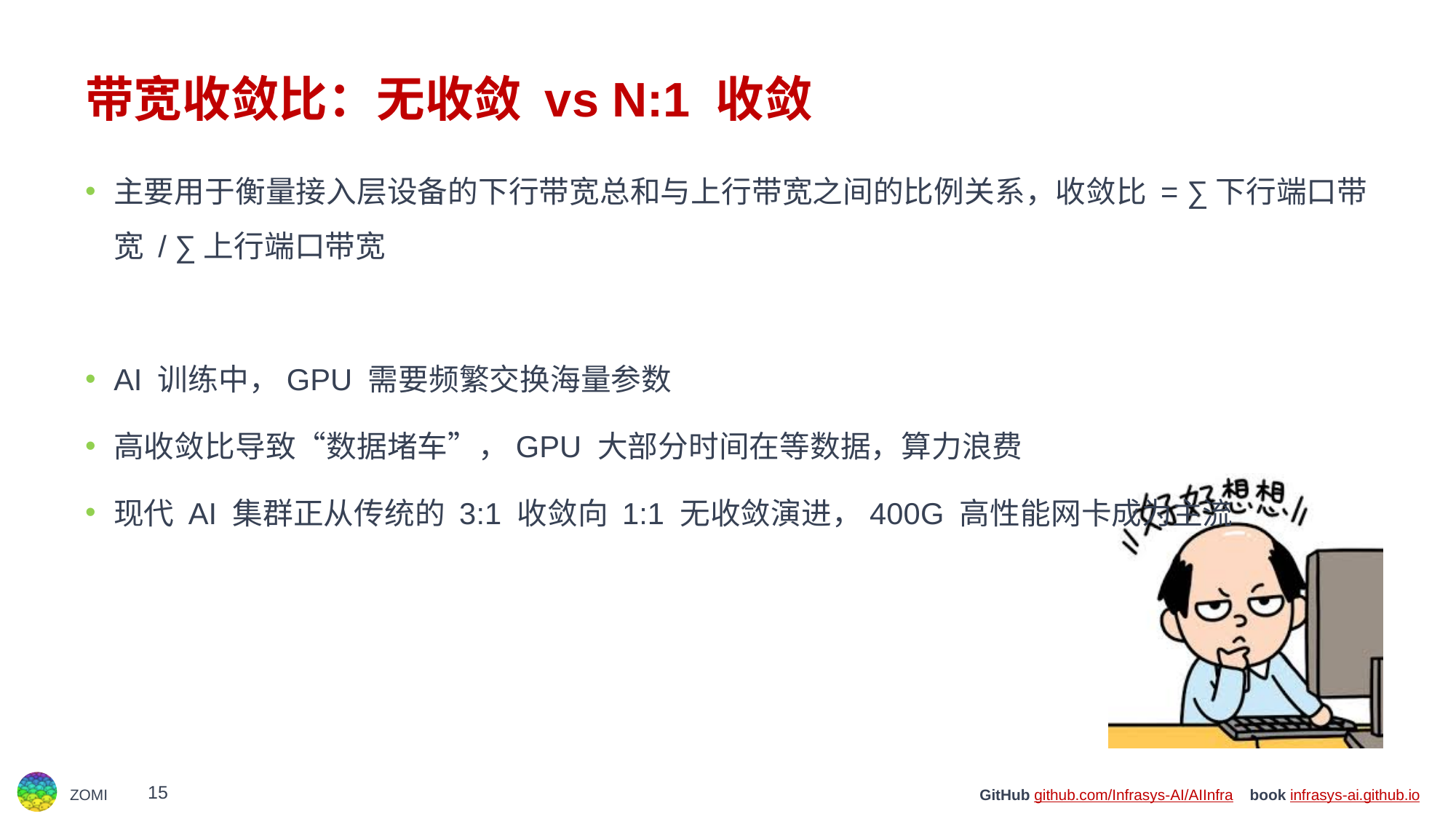

# 带宽收敛比：无收敛 vs N:1 收敛
主要用于衡量接入层设备的下行带宽总和与上行带宽之间的比例关系，收敛比 = ∑下行端口带宽 / ∑上行端口带宽

AI 训练中，GPU 需要频繁交换海量参数
高收敛比导致“数据堵车”，GPU 大部分时间在等数据，算力浪费
现代 AI 集群正从传统的 3:1 收敛向 1:1 无收敛演进，400G 高性能网卡成为主流